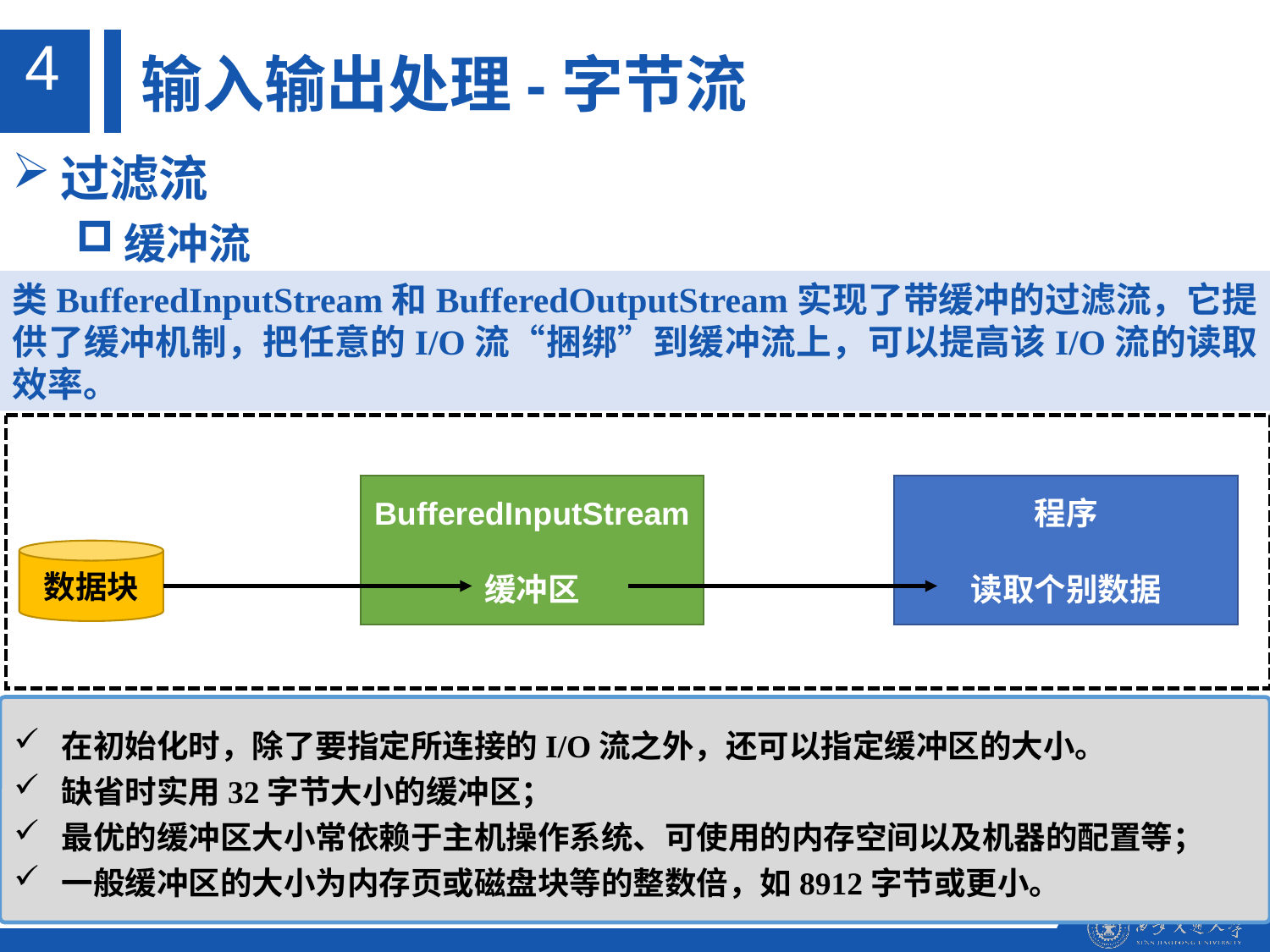

4
输入输出处理-字节流
过滤流
缓冲流
类BufferedInputStream和BufferedOutputStream实现了带缓冲的过滤流，它提供了缓冲机制，把任意的I/O流“捆绑”到缓冲流上，可以提高该I/O流的读取效率。

BufferedInputStream

缓冲区
程序

读取个别数据
数据块
在初始化时，除了要指定所连接的I/O流之外，还可以指定缓冲区的大小。
缺省时实用32字节大小的缓冲区；
最优的缓冲区大小常依赖于主机操作系统、可使用的内存空间以及机器的配置等；
一般缓冲区的大小为内存页或磁盘块等的整数倍，如8912字节或更小。